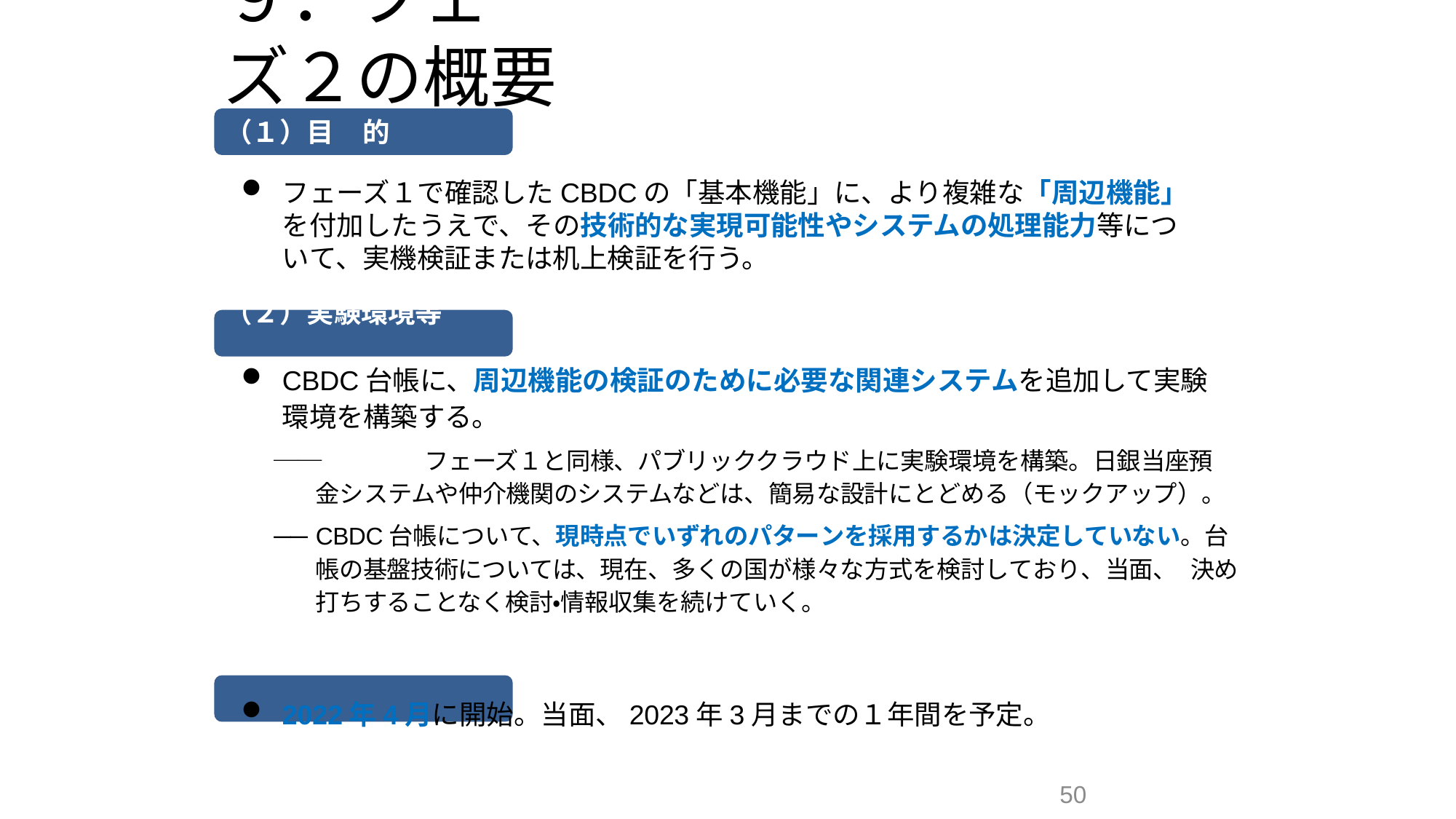

# ９．フェーズ２の概要

（１）目	的
フェーズ１で確認したCBDCの「基本機能」に、より複雑な「周辺機能」を付加したうえで、その技術的な実現可能性やシステムの処理能力等について、実機検証または机上検証を行う。

（２）実験環境等
CBDC台帳に、周辺機能の検証のために必要な関連システムを追加して実験環境を構築する。
──	フェーズ１と同様、パブリッククラウド上に実験環境を構築。日銀当座預金システムや仲介機関のシステムなどは、簡易な設計にとどめる（モックアップ）。
──	CBDC台帳について、現時点でいずれのパターンを採用するかは決定していない。台帳の基盤技術については、現在、多くの国が様々な方式を検討しており、当面、 決め打ちすることなく検討・情報収集を続けていく。

（３）スケジュール
2022年4月に開始。当面、2023年3月までの１年間を予定。

50